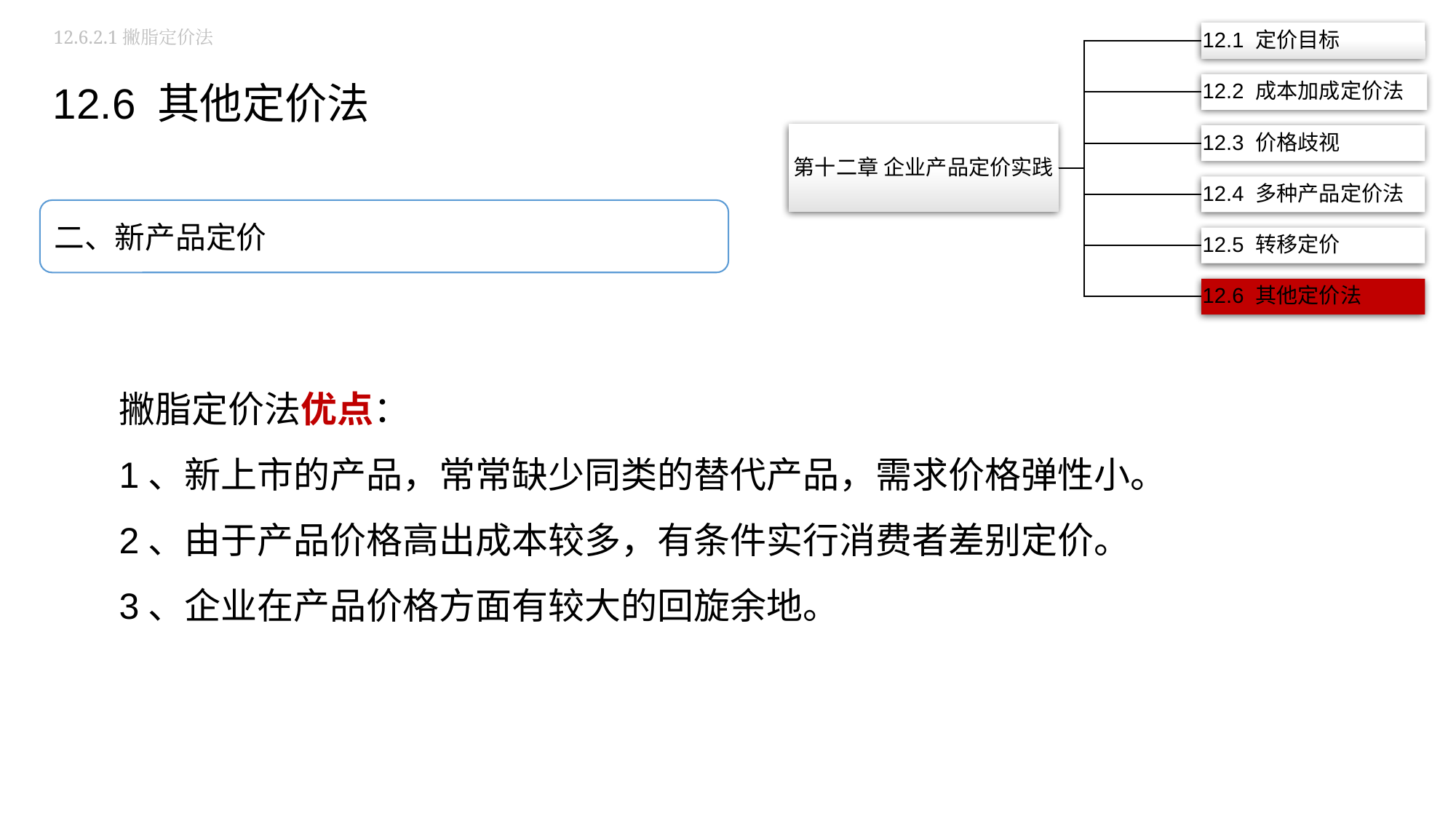

第十二章 企业产品定价实践
12.1 定价目标
12.2 成本加成定价法
12.3 价格歧视
12.4 多种产品定价法
12.5 转移定价
12.6 其他定价法
12.6.2.1撇脂定价法
12.6 其他定价法
二、新产品定价
撇脂定价法优点：
1、新上市的产品，常常缺少同类的替代产品，需求价格弹性小。
2、由于产品价格高出成本较多，有条件实行消费者差别定价。
3、企业在产品价格方面有较大的回旋余地。